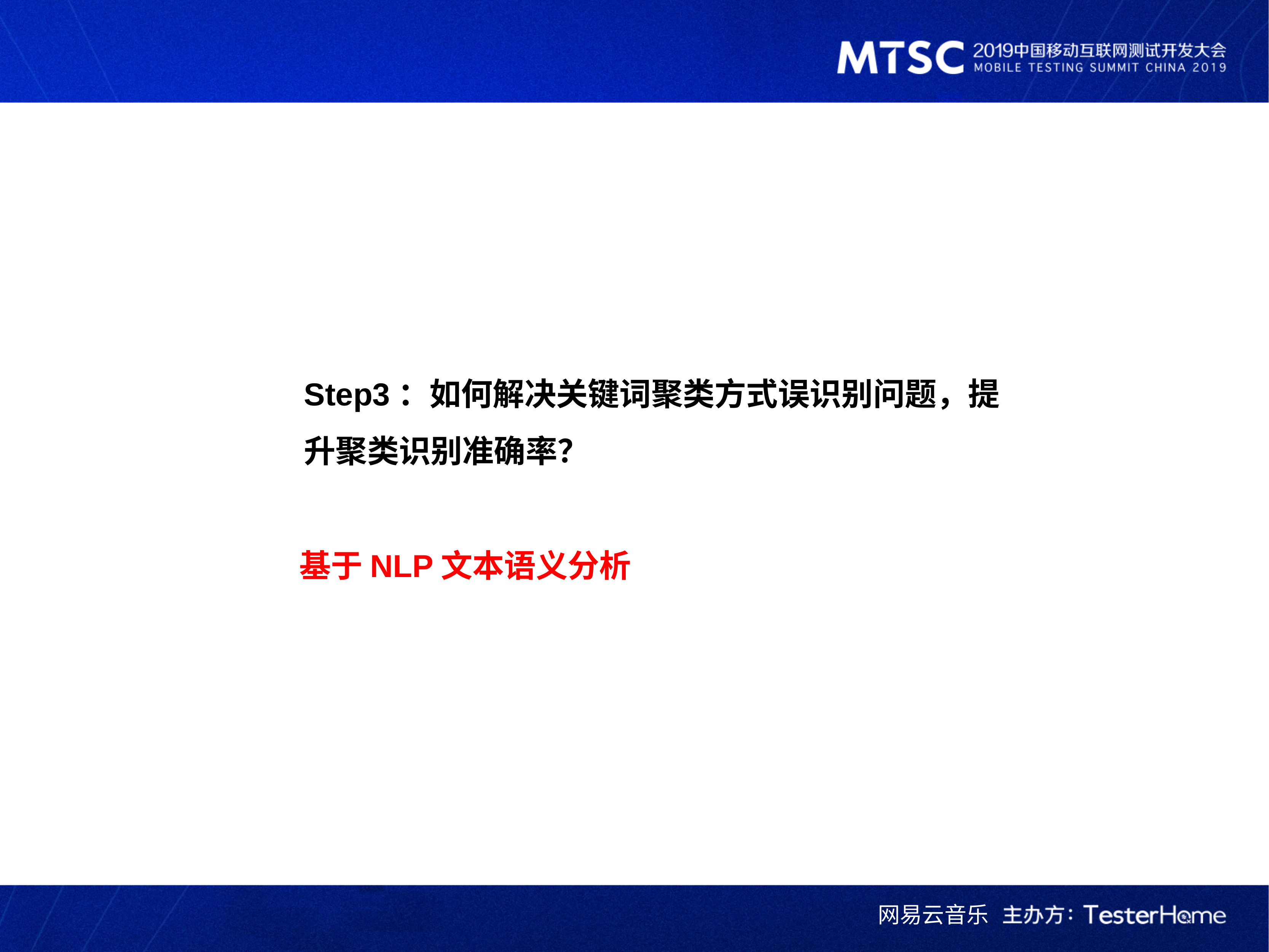

Step3：如何解决关键词聚类方式误识别问题，提升聚类识别准确率？
基于NLP文本语义分析
网易云音乐